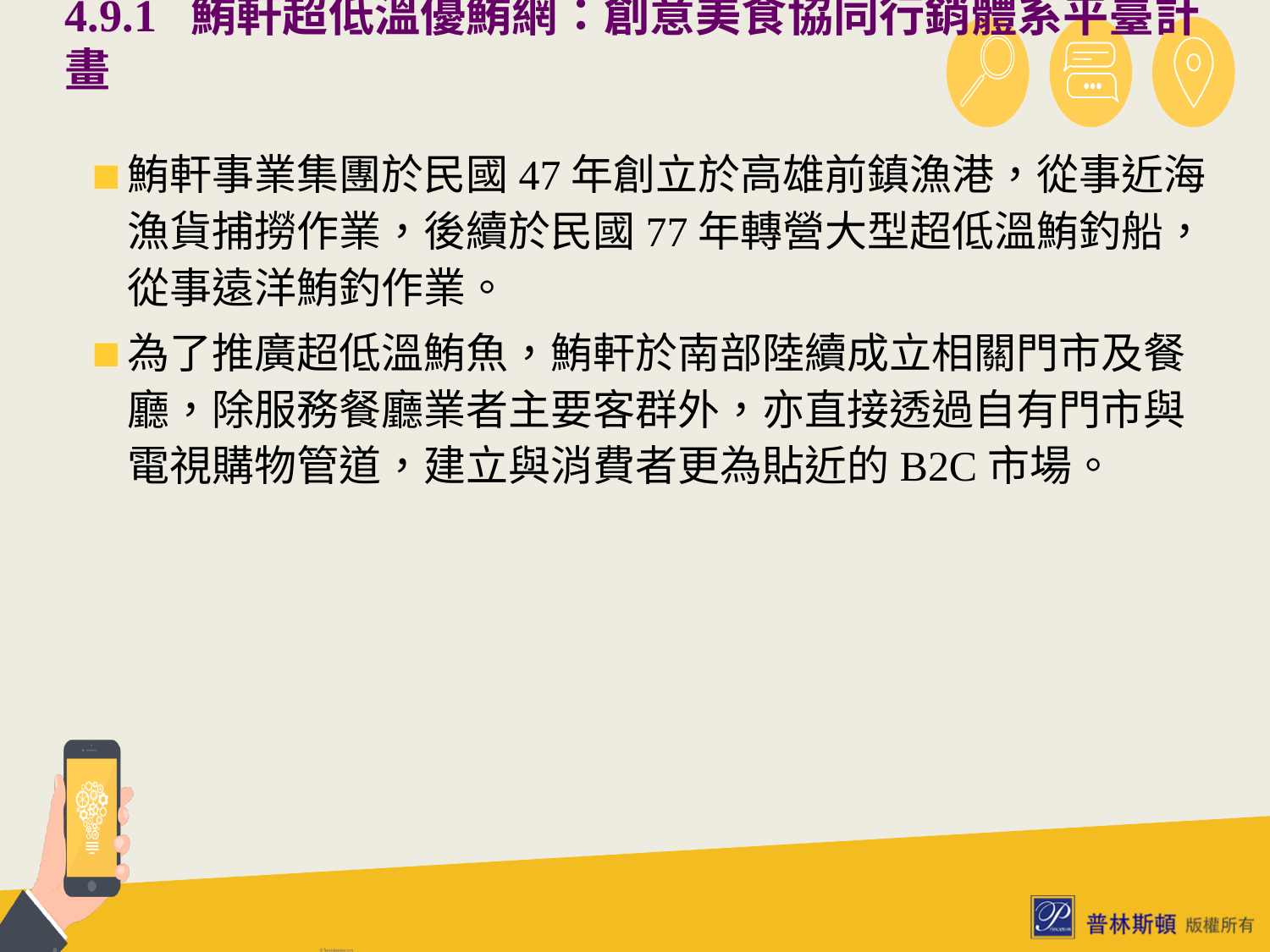

# 4.9.1  鮪軒超低溫優鮪網：創意美食協同行銷體系平臺計畫
鮪軒事業集團於民國47年創立於高雄前鎮漁港，從事近海漁貨捕撈作業，後續於民國77年轉營大型超低溫鮪釣船，從事遠洋鮪釣作業。
為了推廣超低溫鮪魚，鮪軒於南部陸續成立相關門市及餐廳，除服務餐廳業者主要客群外，亦直接透過自有門市與電視購物管道，建立與消費者更為貼近的B2C市場。